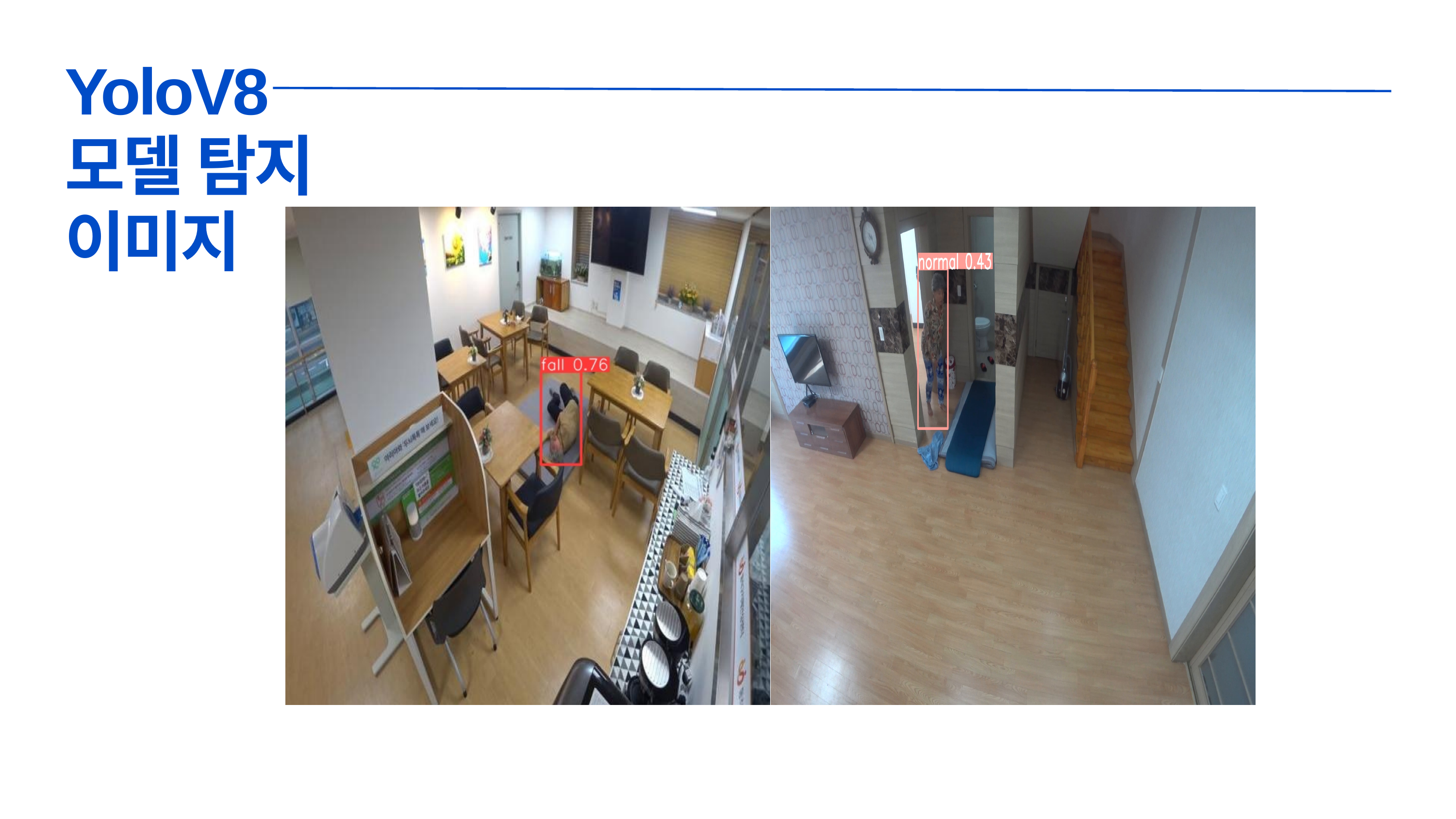

YoloV8
모델 탐지
이미지

|  |  |
| --- | --- |